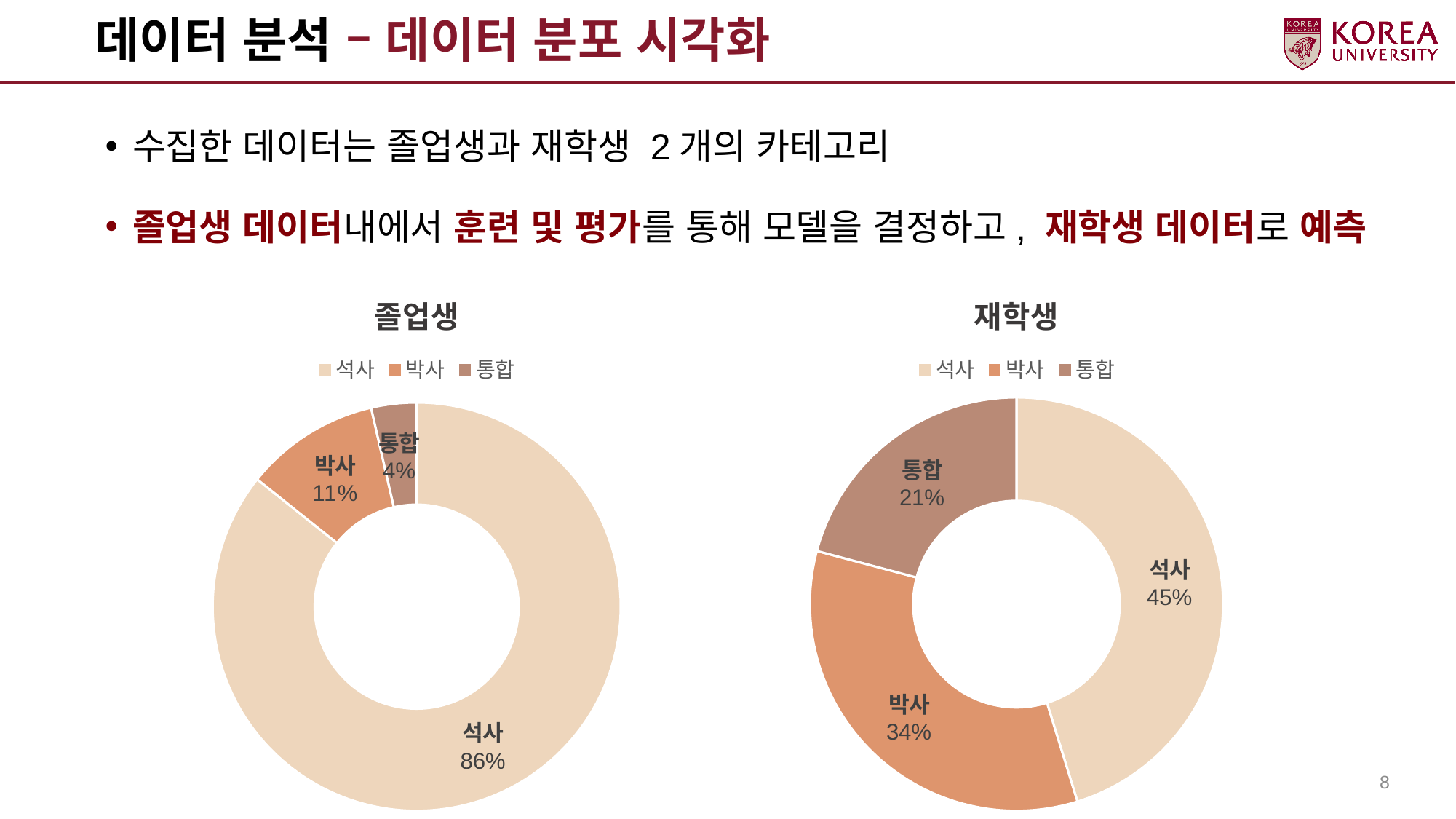

# 데이터 분석 – 데이터 분포 시각화
수집한 데이터는 졸업생과 재학생 2개의 카테고리
졸업생 데이터내에서 훈련 및 평가를 통해 모델을 결정하고, 재학생 데이터로 예측

### Chart: 재학생

| Category | 비율 |
|---|---|
| 석사 | 4685.0 |
| 박사 | 3512.0 |
| 통합 | 2161.0 |

### Chart: 졸업생

| Category | 비율 |
|---|---|
| 석사 | 4801.0 |
| 박사 | 599.0 |
| 통합 | 201.0 |
8